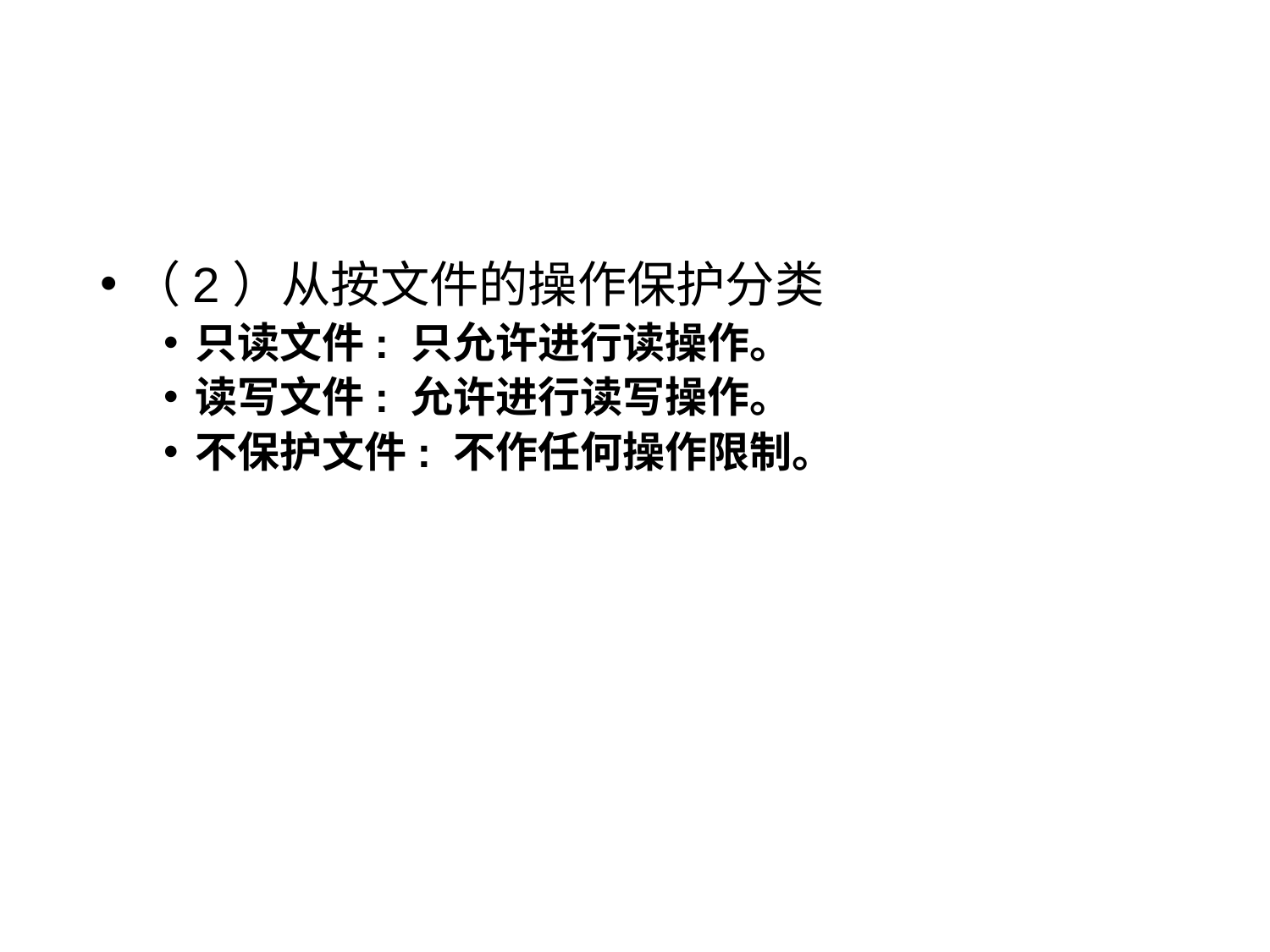

#
（2）从按文件的操作保护分类
只读文件: 只允许进行读操作。
读写文件: 允许进行读写操作。
不保护文件: 不作任何操作限制。